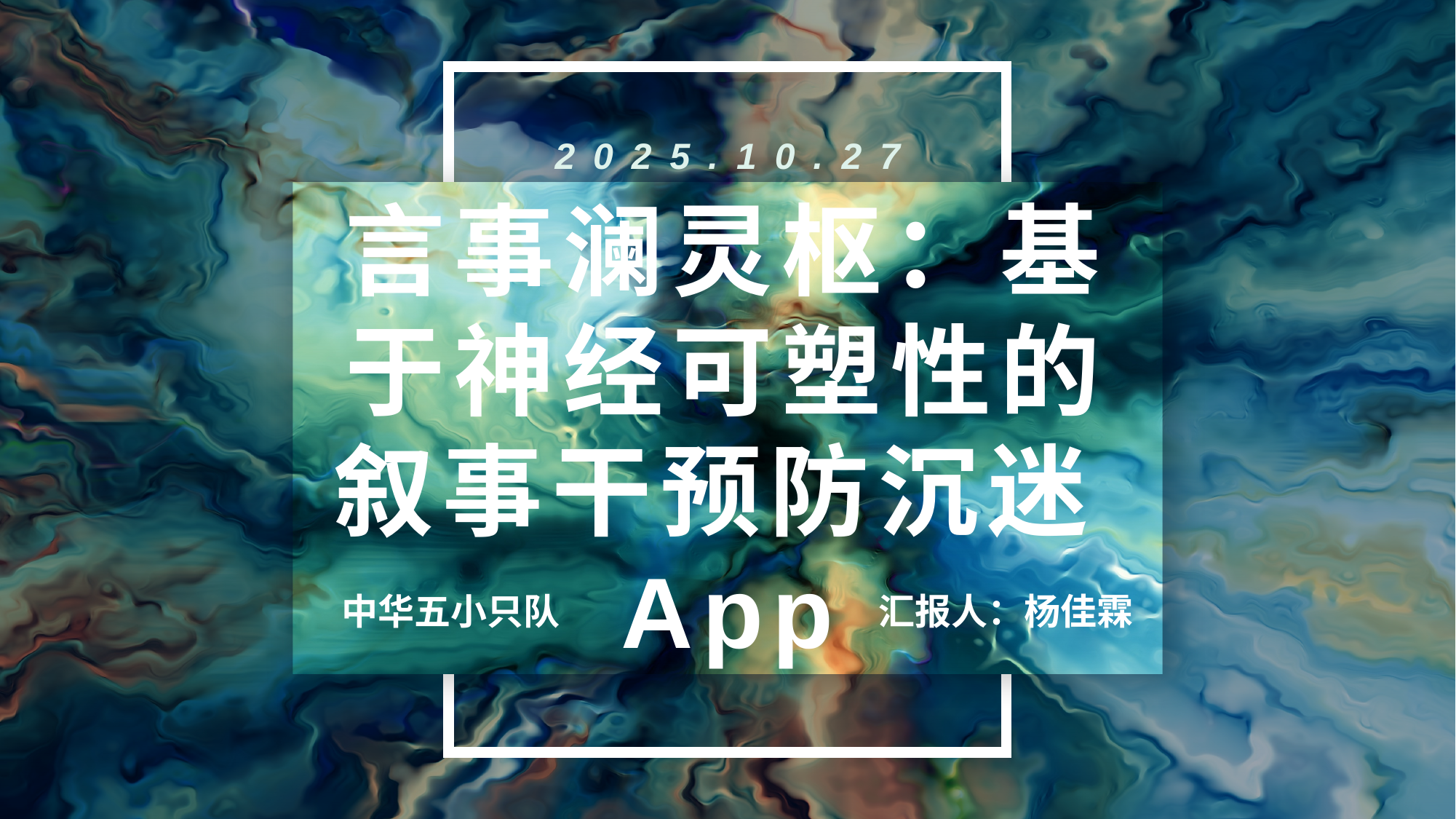

2025.10.27
言事澜灵枢：基于神经可塑性的叙事干预防沉迷App
中华五小只队
汇报人：杨佳霖
1